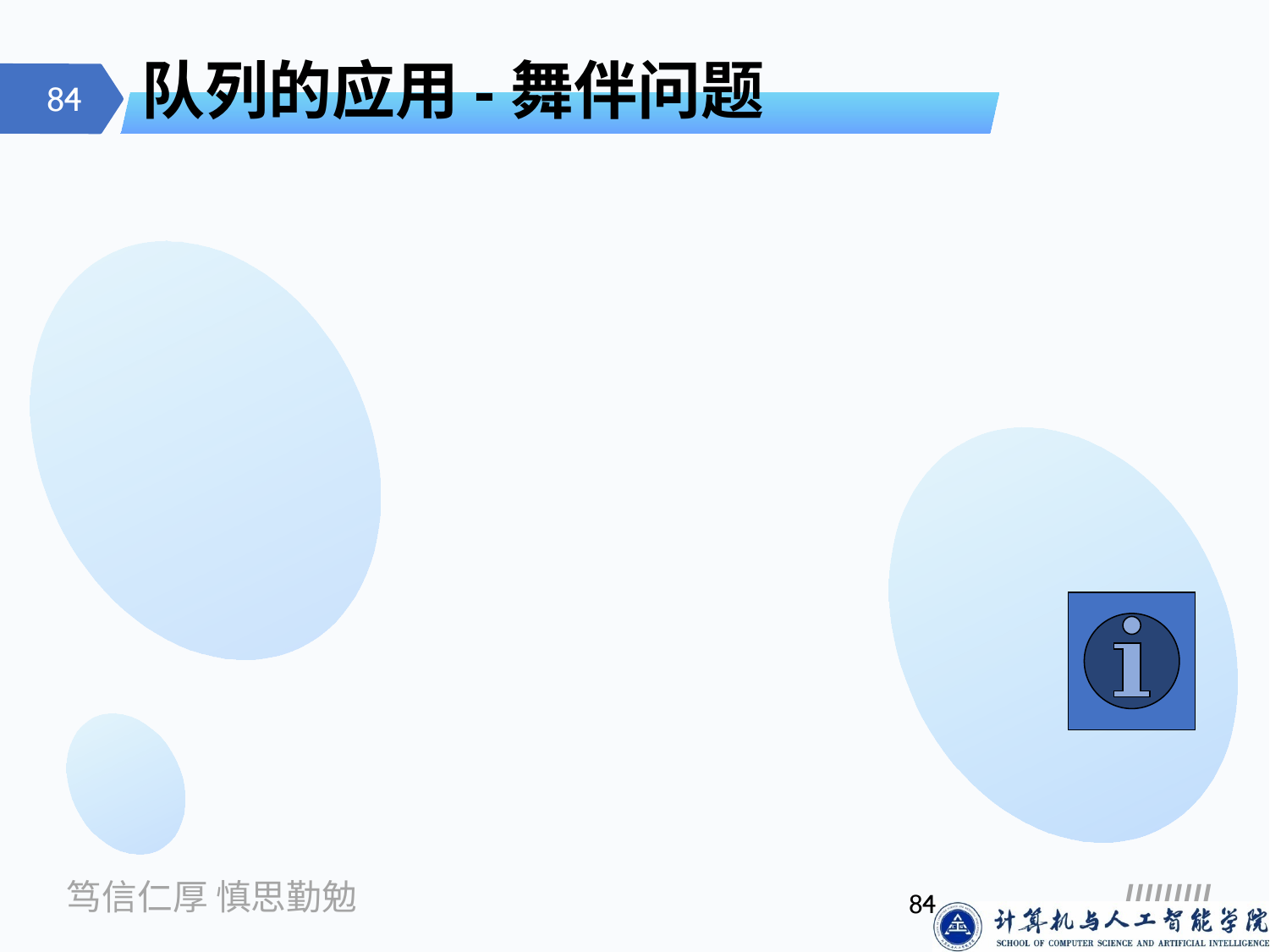

# 队列的应用-舞伴问题
假设在周末舞会上，男士和女士进入舞厅时各自一队，乐曲开始时，依次从男队和女队的队头各出一个人配成舞伴。若两队初始人数不同，则较长的那一队中未配对者等待下一曲。写一算法，模拟上述舞伴配对问题。

84